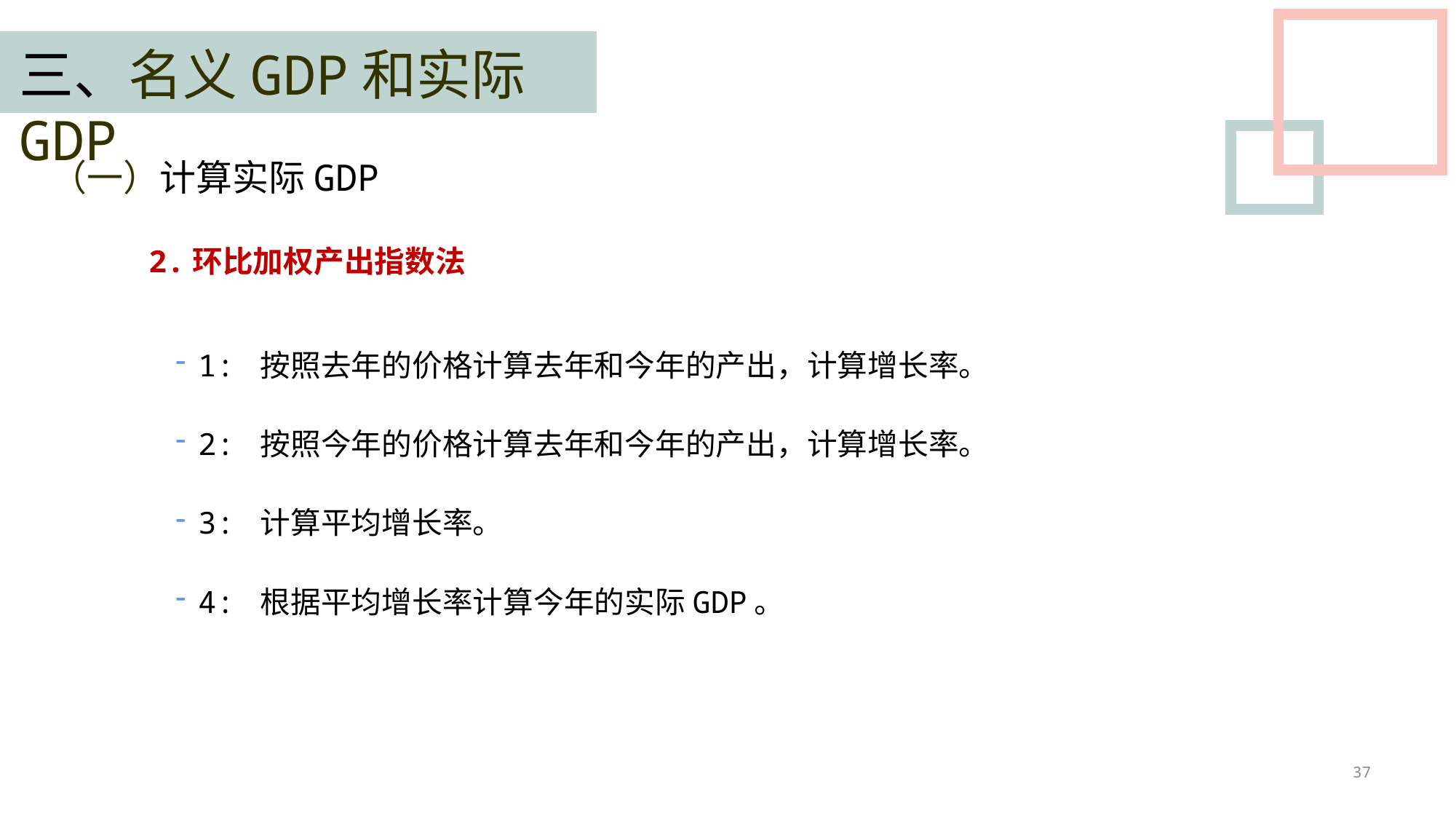

三、名义GDP和实际GDP

（一）计算实际GDP
2.环比加权产出指数法

1: 按照去年的价格计算去年和今年的产出，计算增长率。
2: 按照今年的价格计算去年和今年的产出，计算增长率。
3: 计算平均增长率。
4: 根据平均增长率计算今年的实际GDP。
37